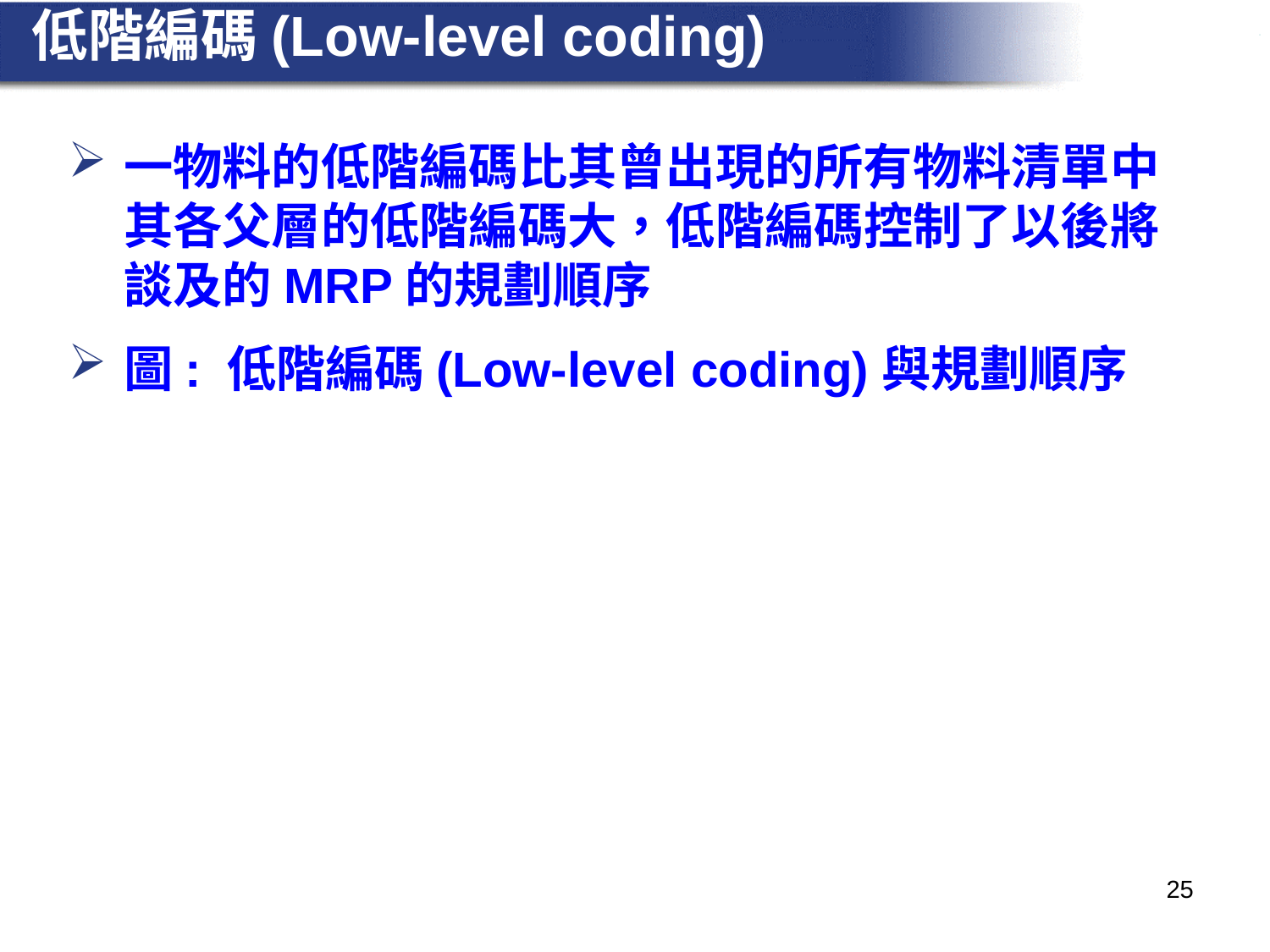

# 低階編碼(Low-level coding)
一物料的低階編碼比其曾出現的所有物料清單中其各父層的低階編碼大，低階編碼控制了以後將談及的MRP的規劃順序
圖: 低階編碼(Low-level coding)與規劃順序
25